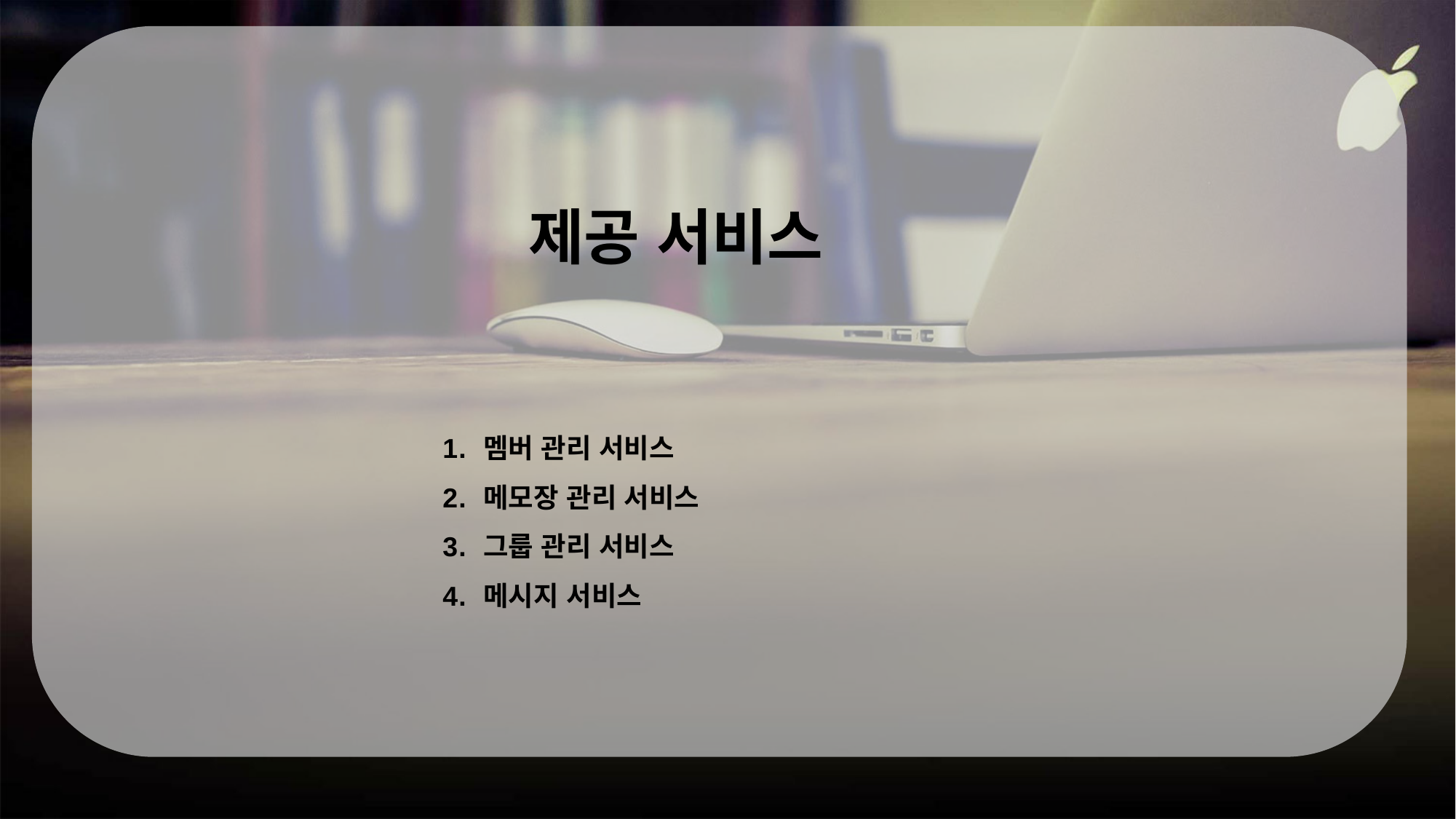

제공 서비스
멤버 관리 서비스
메모장 관리 서비스
그룹 관리 서비스
메시지 서비스